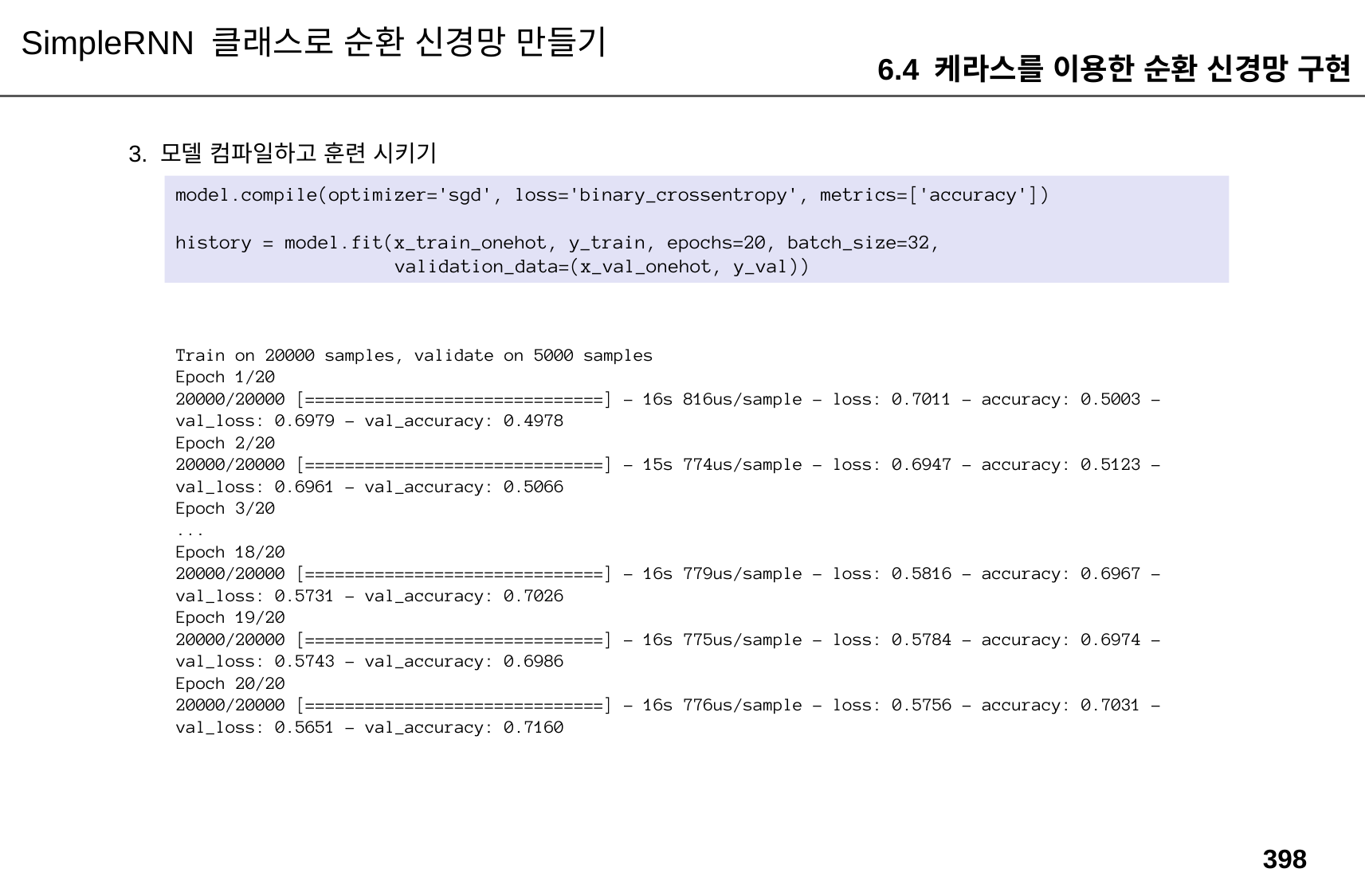

SimpleRNN 클래스로 순환 신경망 만들기
6.4 케라스를 이용한 순환 신경망 구현
3. 모델 컴파일하고 훈련 시키기
model.compile(optimizer='sgd', loss='binary_crossentropy', metrics=['accuracy'])

history = model.fit(x_train_onehot, y_train, epochs=20, batch_size=32,
                    validation_data=(x_val_onehot, y_val))
Train on 20000 samples, validate on 5000 samples
Epoch 1/20
20000/20000 [==============================] - 16s 816us/sample - loss: 0.7011 - accuracy: 0.5003 - val_loss: 0.6979 - val_accuracy: 0.4978
Epoch 2/20
20000/20000 [==============================] - 15s 774us/sample - loss: 0.6947 - accuracy: 0.5123 - val_loss: 0.6961 - val_accuracy: 0.5066
Epoch 3/20
...
Epoch 18/20
20000/20000 [==============================] - 16s 779us/sample - loss: 0.5816 - accuracy: 0.6967 - val_loss: 0.5731 - val_accuracy: 0.7026
Epoch 19/20
20000/20000 [==============================] - 16s 775us/sample - loss: 0.5784 - accuracy: 0.6974 - val_loss: 0.5743 - val_accuracy: 0.6986
Epoch 20/20
20000/20000 [==============================] - 16s 776us/sample - loss: 0.5756 - accuracy: 0.7031 - val_loss: 0.5651 - val_accuracy: 0.7160